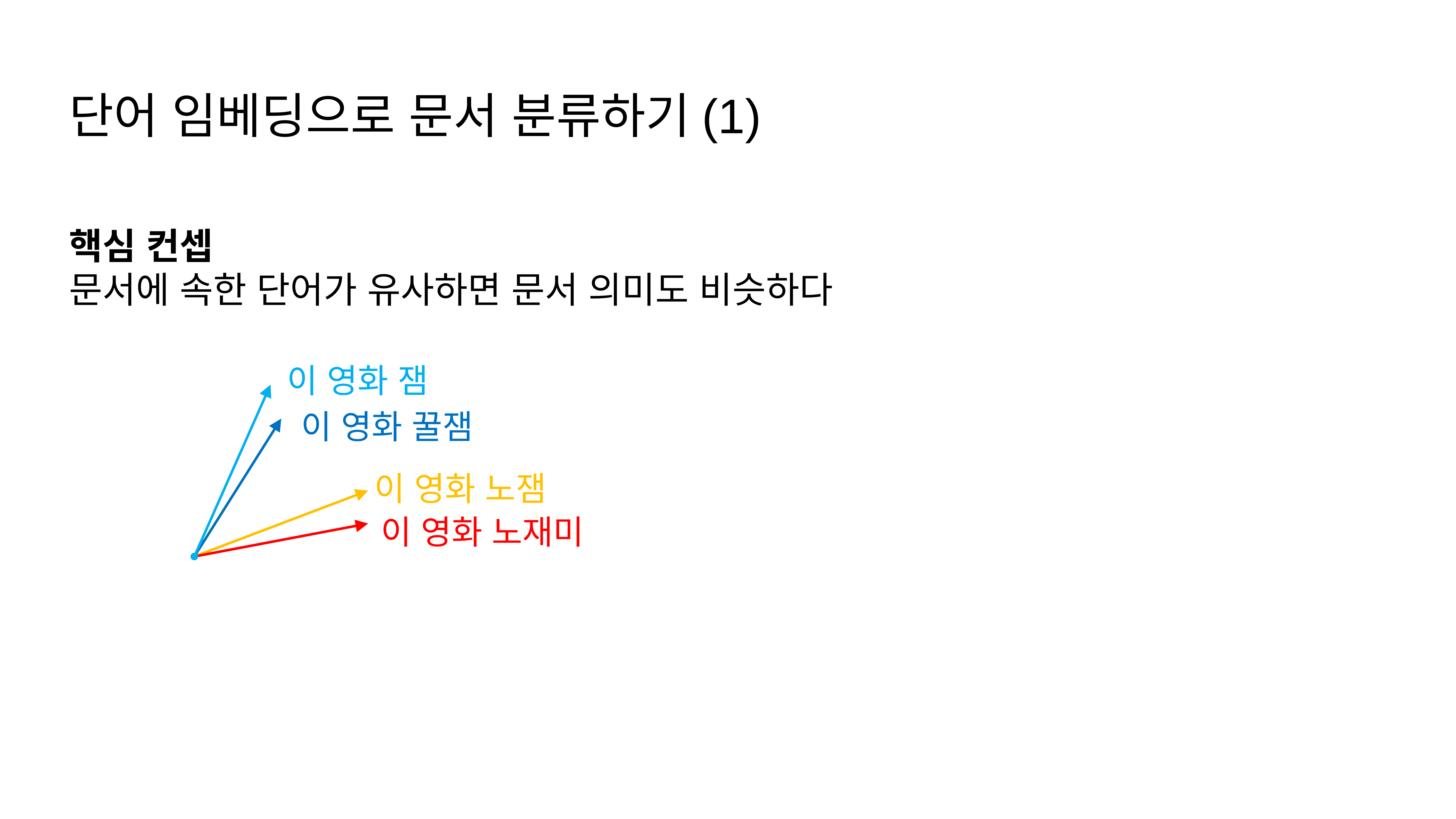

단어 임베딩으로 문서 분류하기(1)
핵심 컨셉
문서에 속한 단어가 유사하면 문서 의미도 비슷하다
이 영화 잼
이 영화 꿀잼
이 영화 노잼
이 영화 노재미